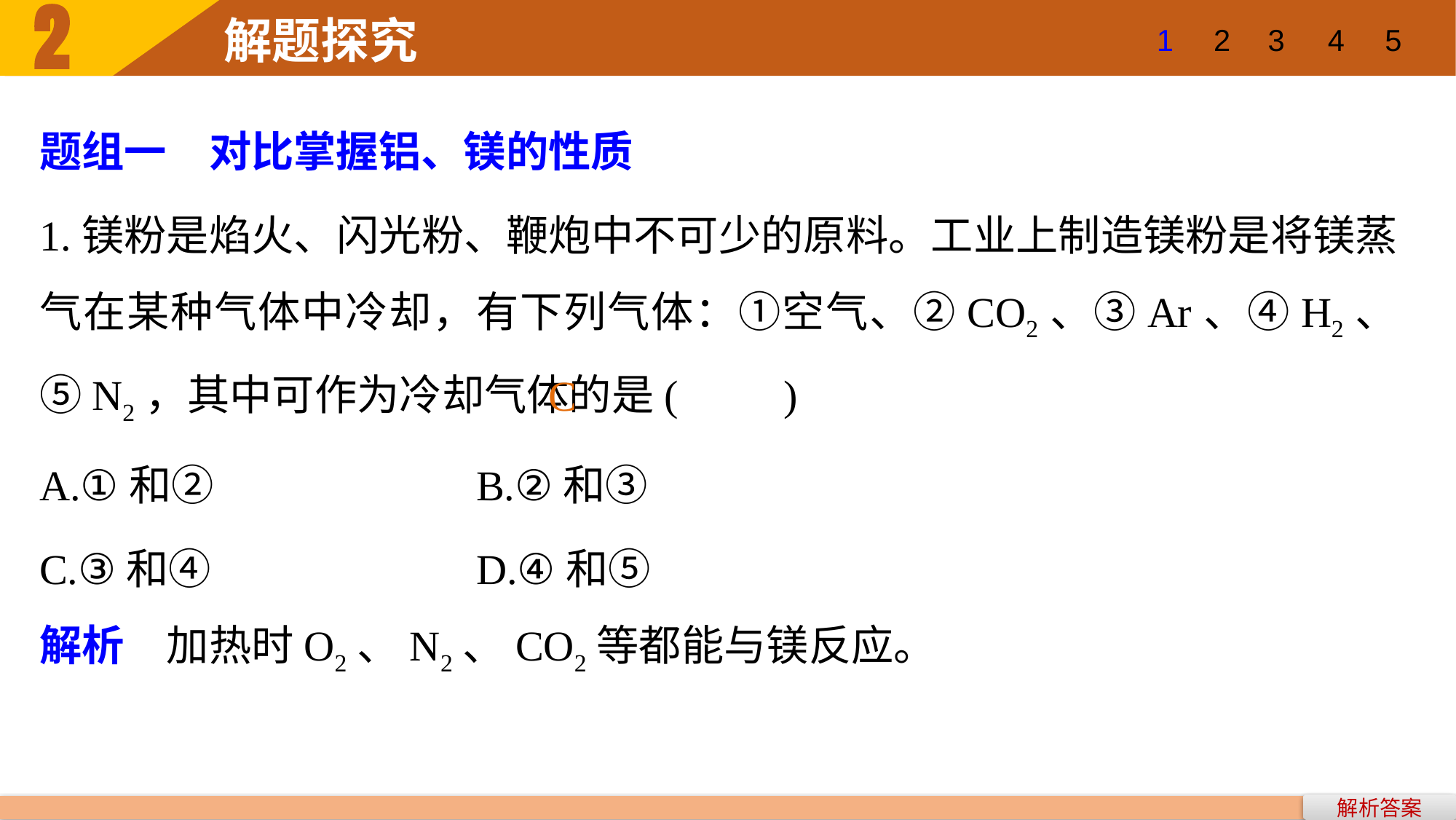

1
2
3
4
5
题组一　对比掌握铝、镁的性质
1.镁粉是焰火、闪光粉、鞭炮中不可少的原料。工业上制造镁粉是将镁蒸气在某种气体中冷却，有下列气体：①空气、②CO2、③Ar、④H2、⑤N2，其中可作为冷却气体的是(　　)
A.①和②  			B.②和③
C.③和④  			D.④和⑤
解析　加热时O2、N2、CO2等都能与镁反应。
C
解析答案